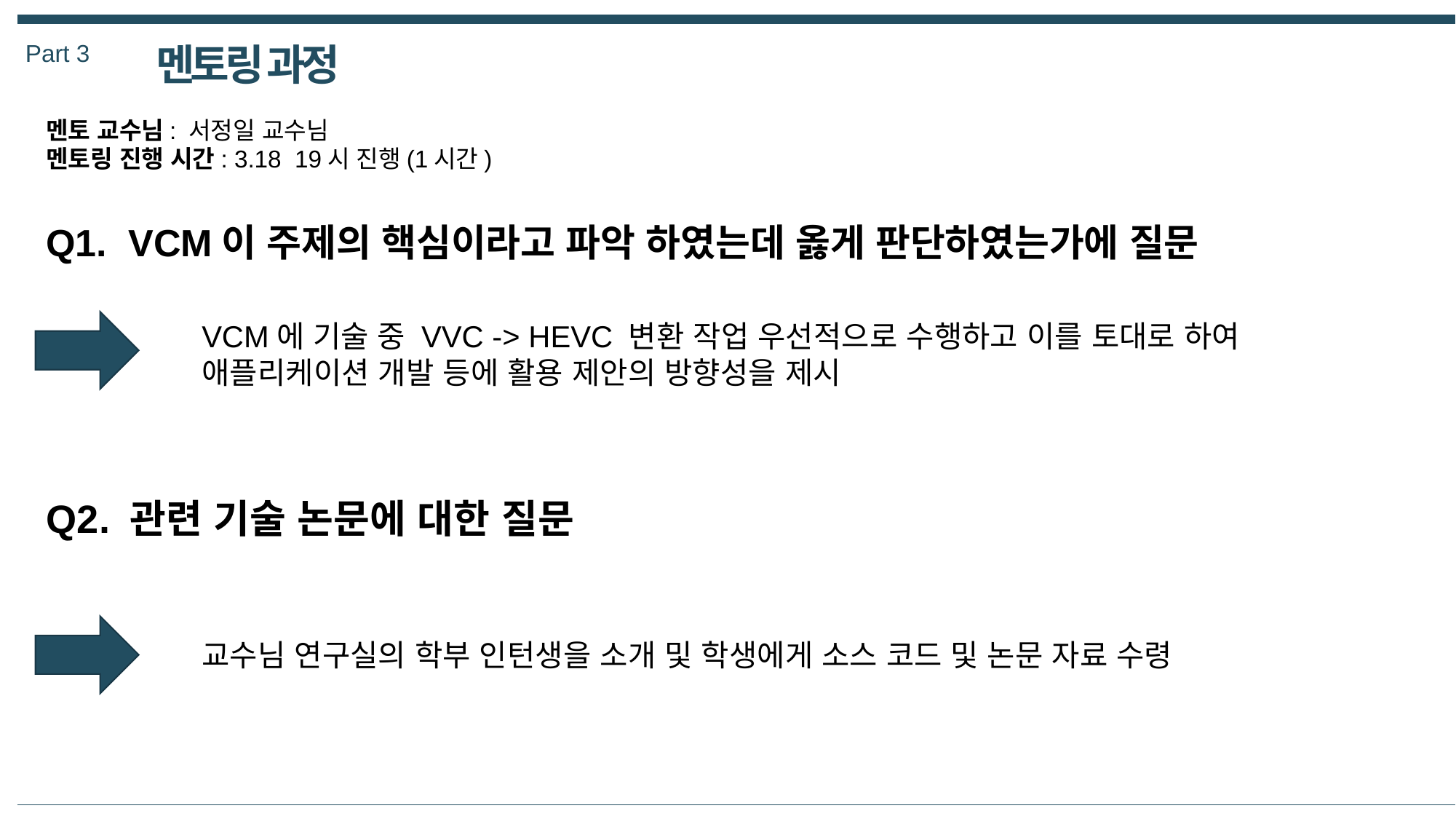

Part 3
멘토링 과정
멘토 교수님: 서정일 교수님
멘토링 진행 시간: 3.18  19시 진행(1시간)
Q1.  VCM이 주제의 핵심이라고 파악 하였는데 옳게 판단하였는가에 질문

VCM에 기술 중 VVC -> HEVC 변환 작업 우선적으로 수행하고 이를 토대로 하여 애플리케이션 개발 등에 활용 제안의 방향성을 제시
Q2. 관련 기술 논문에 대한 질문

교수님 연구실의 학부 인턴생을 소개 및 학생에게 소스 코드 및 논문 자료 수령